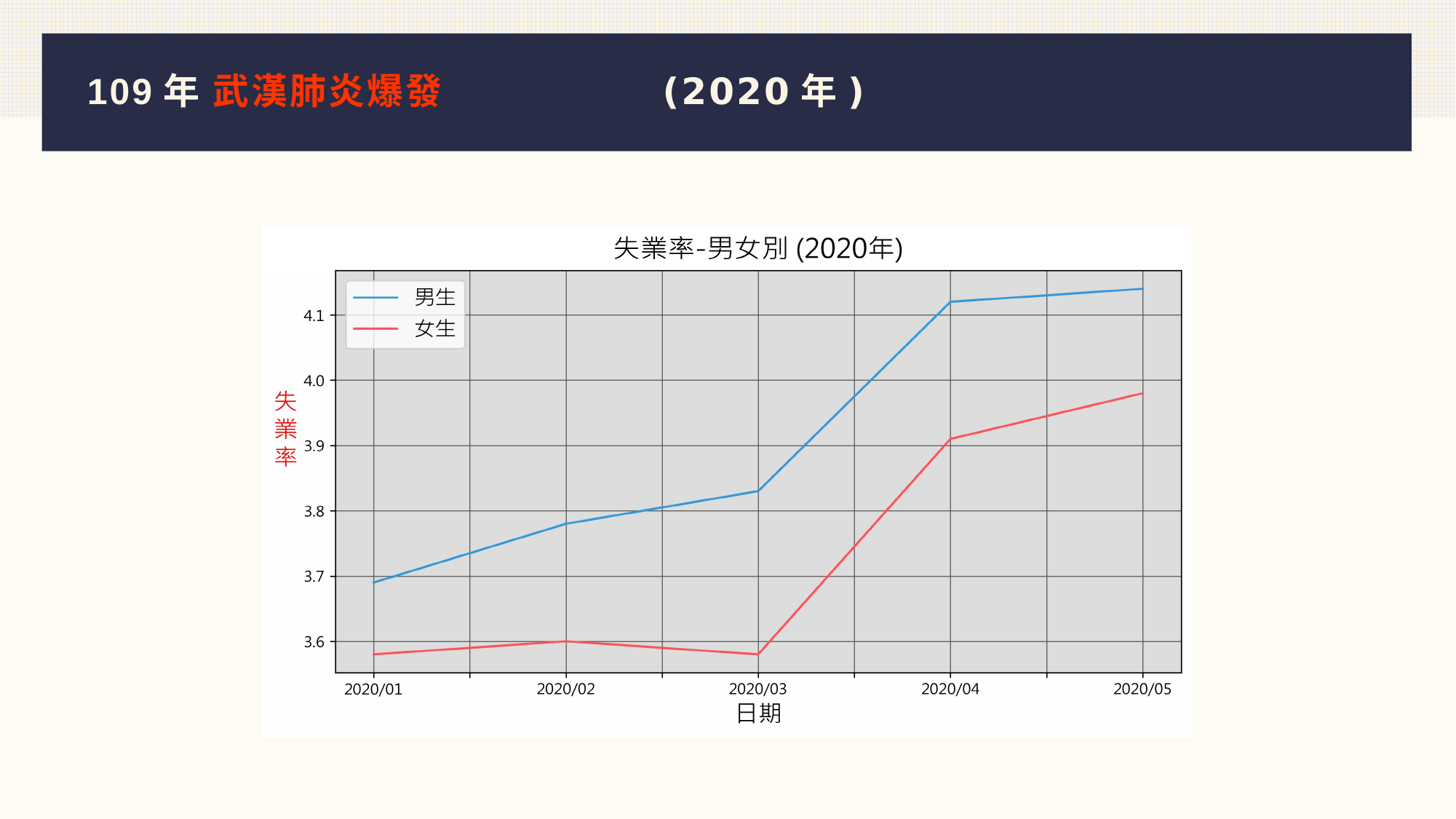

# 109年 武漢肺炎爆發		  (2020年)

### Chart

| Category |
|---|